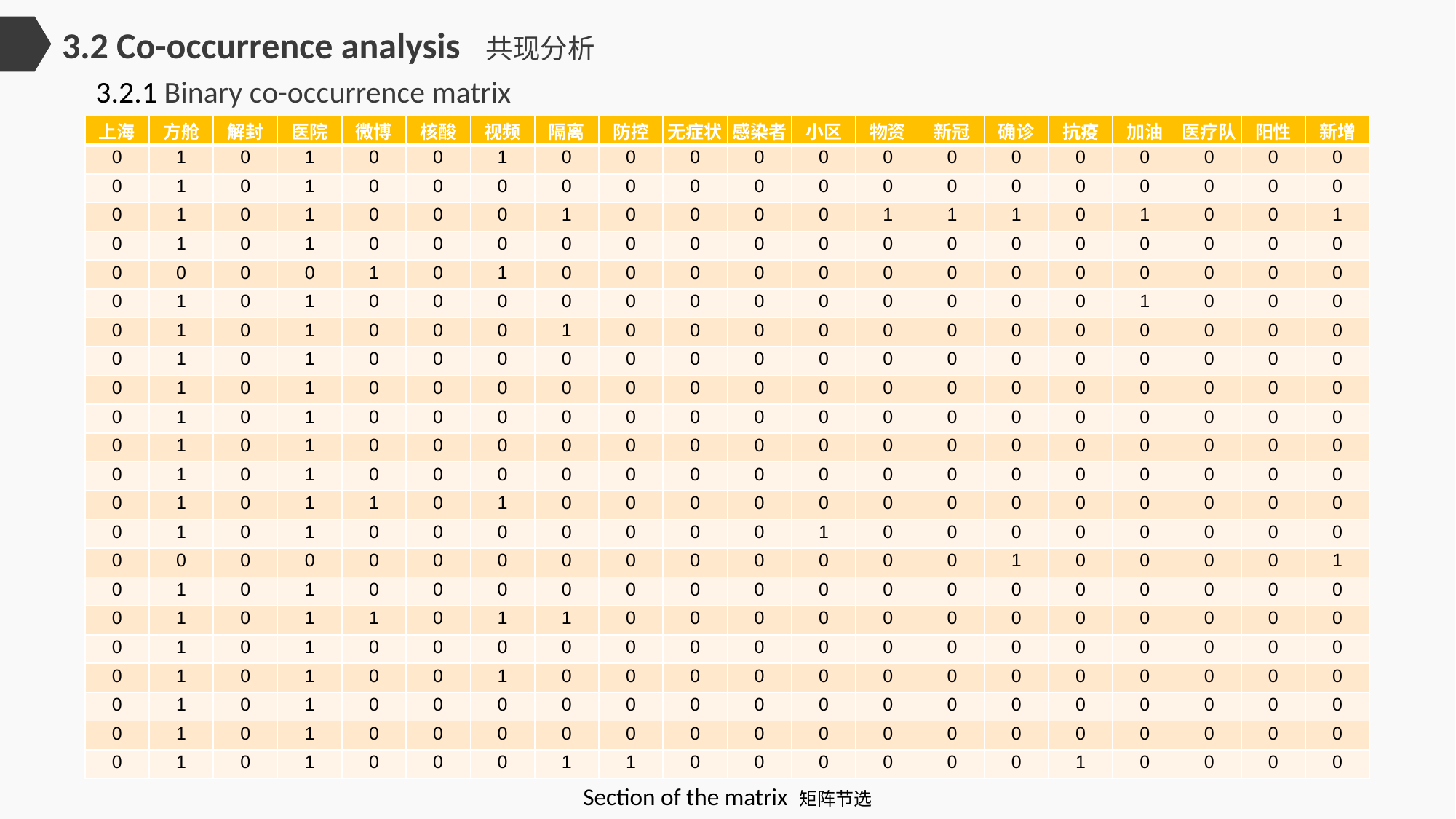

3.2 Co-occurrence analysis  共现分析
3.2.1 Binary co-occurrence matrix
| 上海 | 方舱 | 解封 | 医院 | 微博 | 核酸 | 视频 | 隔离 | 防控 | 无症状 | 感染者 | 小区 | 物资 | 新冠 | 确诊 | 抗疫 | 加油 | 医疗队 | 阳性 | 新增 |
| --- | --- | --- | --- | --- | --- | --- | --- | --- | --- | --- | --- | --- | --- | --- | --- | --- | --- | --- | --- |
| 0 | 1 | 0 | 1 | 0 | 0 | 1 | 0 | 0 | 0 | 0 | 0 | 0 | 0 | 0 | 0 | 0 | 0 | 0 | 0 |
| 0 | 1 | 0 | 1 | 0 | 0 | 0 | 0 | 0 | 0 | 0 | 0 | 0 | 0 | 0 | 0 | 0 | 0 | 0 | 0 |
| 0 | 1 | 0 | 1 | 0 | 0 | 0 | 1 | 0 | 0 | 0 | 0 | 1 | 1 | 1 | 0 | 1 | 0 | 0 | 1 |
| 0 | 1 | 0 | 1 | 0 | 0 | 0 | 0 | 0 | 0 | 0 | 0 | 0 | 0 | 0 | 0 | 0 | 0 | 0 | 0 |
| 0 | 0 | 0 | 0 | 1 | 0 | 1 | 0 | 0 | 0 | 0 | 0 | 0 | 0 | 0 | 0 | 0 | 0 | 0 | 0 |
| 0 | 1 | 0 | 1 | 0 | 0 | 0 | 0 | 0 | 0 | 0 | 0 | 0 | 0 | 0 | 0 | 1 | 0 | 0 | 0 |
| 0 | 1 | 0 | 1 | 0 | 0 | 0 | 1 | 0 | 0 | 0 | 0 | 0 | 0 | 0 | 0 | 0 | 0 | 0 | 0 |
| 0 | 1 | 0 | 1 | 0 | 0 | 0 | 0 | 0 | 0 | 0 | 0 | 0 | 0 | 0 | 0 | 0 | 0 | 0 | 0 |
| 0 | 1 | 0 | 1 | 0 | 0 | 0 | 0 | 0 | 0 | 0 | 0 | 0 | 0 | 0 | 0 | 0 | 0 | 0 | 0 |
| 0 | 1 | 0 | 1 | 0 | 0 | 0 | 0 | 0 | 0 | 0 | 0 | 0 | 0 | 0 | 0 | 0 | 0 | 0 | 0 |
| 0 | 1 | 0 | 1 | 0 | 0 | 0 | 0 | 0 | 0 | 0 | 0 | 0 | 0 | 0 | 0 | 0 | 0 | 0 | 0 |
| 0 | 1 | 0 | 1 | 0 | 0 | 0 | 0 | 0 | 0 | 0 | 0 | 0 | 0 | 0 | 0 | 0 | 0 | 0 | 0 |
| 0 | 1 | 0 | 1 | 1 | 0 | 1 | 0 | 0 | 0 | 0 | 0 | 0 | 0 | 0 | 0 | 0 | 0 | 0 | 0 |
| 0 | 1 | 0 | 1 | 0 | 0 | 0 | 0 | 0 | 0 | 0 | 1 | 0 | 0 | 0 | 0 | 0 | 0 | 0 | 0 |
| 0 | 0 | 0 | 0 | 0 | 0 | 0 | 0 | 0 | 0 | 0 | 0 | 0 | 0 | 1 | 0 | 0 | 0 | 0 | 1 |
| 0 | 1 | 0 | 1 | 0 | 0 | 0 | 0 | 0 | 0 | 0 | 0 | 0 | 0 | 0 | 0 | 0 | 0 | 0 | 0 |
| 0 | 1 | 0 | 1 | 1 | 0 | 1 | 1 | 0 | 0 | 0 | 0 | 0 | 0 | 0 | 0 | 0 | 0 | 0 | 0 |
| 0 | 1 | 0 | 1 | 0 | 0 | 0 | 0 | 0 | 0 | 0 | 0 | 0 | 0 | 0 | 0 | 0 | 0 | 0 | 0 |
| 0 | 1 | 0 | 1 | 0 | 0 | 1 | 0 | 0 | 0 | 0 | 0 | 0 | 0 | 0 | 0 | 0 | 0 | 0 | 0 |
| 0 | 1 | 0 | 1 | 0 | 0 | 0 | 0 | 0 | 0 | 0 | 0 | 0 | 0 | 0 | 0 | 0 | 0 | 0 | 0 |
| 0 | 1 | 0 | 1 | 0 | 0 | 0 | 0 | 0 | 0 | 0 | 0 | 0 | 0 | 0 | 0 | 0 | 0 | 0 | 0 |
| 0 | 1 | 0 | 1 | 0 | 0 | 0 | 1 | 1 | 0 | 0 | 0 | 0 | 0 | 0 | 1 | 0 | 0 | 0 | 0 |
Section of the matrix 矩阵节选